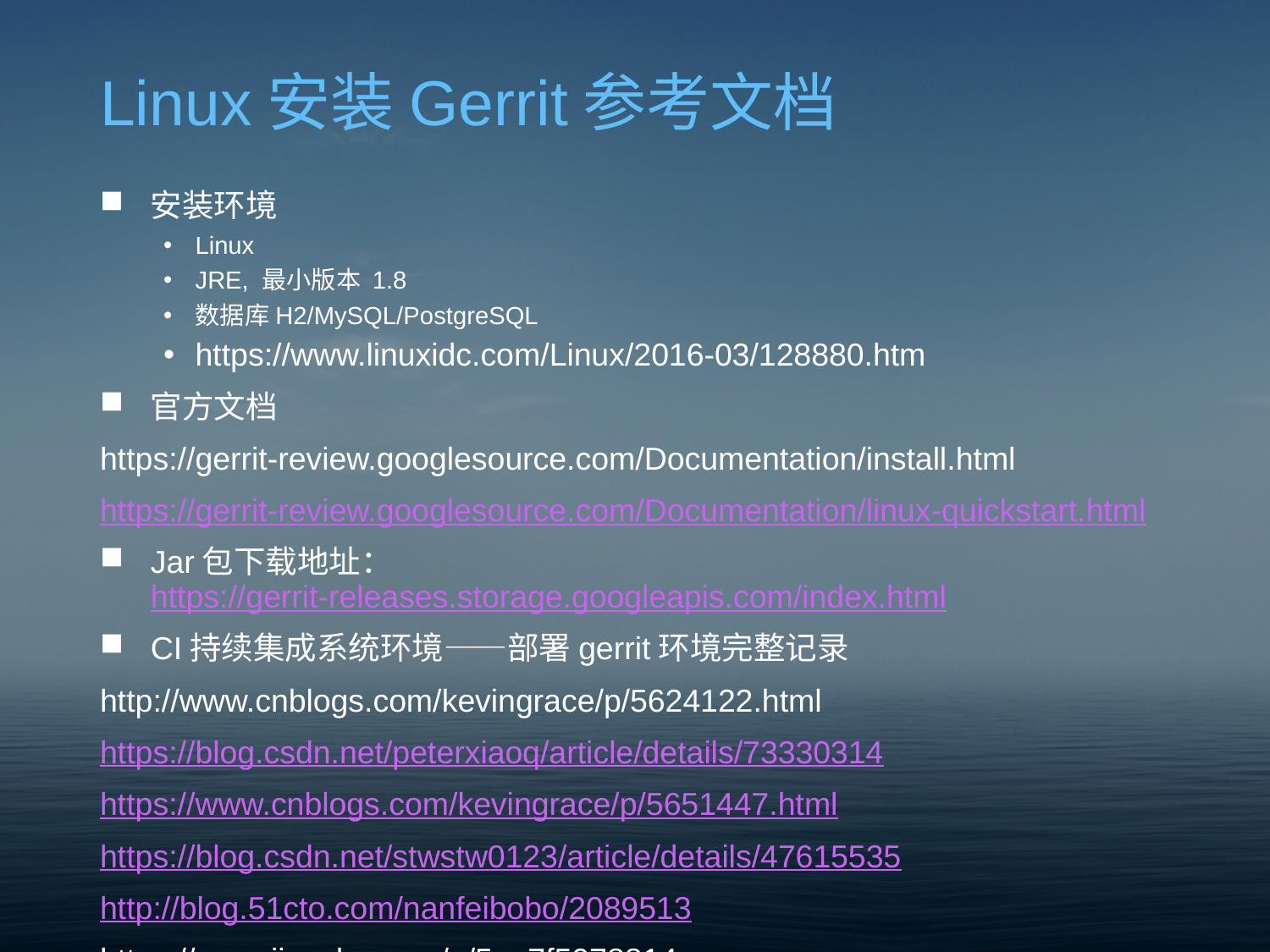

# Linux安装Gerrit参考文档
安装环境
Linux
JRE, 最小版本 1.8
数据库H2/MySQL/PostgreSQL
https://www.linuxidc.com/Linux/2016-03/128880.htm
官方文档
https://gerrit-review.googlesource.com/Documentation/install.html
https://gerrit-review.googlesource.com/Documentation/linux-quickstart.html
Jar包下载地址：https://gerrit-releases.storage.googleapis.com/index.html
CI持续集成系统环境——部署gerrit环境完整记录
http://www.cnblogs.com/kevingrace/p/5624122.html
https://blog.csdn.net/peterxiaoq/article/details/73330314
https://www.cnblogs.com/kevingrace/p/5651447.html
https://blog.csdn.net/stwstw0123/article/details/47615535
http://blog.51cto.com/nanfeibobo/2089513
https://www.jianshu.com/p/5ae7f5978814